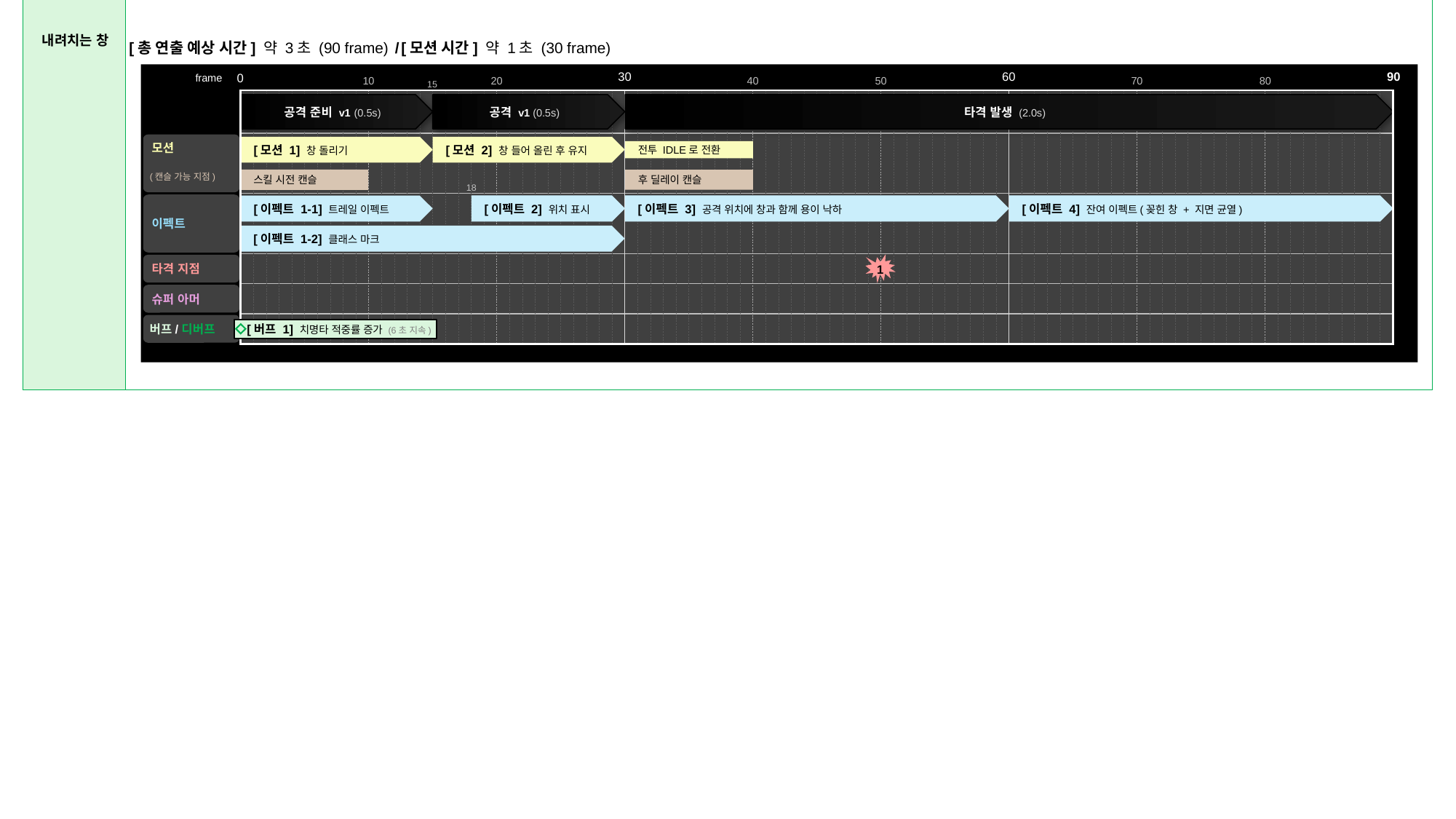

내려치는 창
[총 연출 예상 시간] 약 3초 (90 frame)
/
[모션 시간] 약 1초 (30 frame)

30
60
90
0
frame
70
80
10
20
40
50
15

공격 준비 v1 (0.5s)
공격 v1 (0.5s)
타격 발생 (2.0s)

모션
(캔슬 가능 지점)
[모션 1] 창 돌리기
[모션 2] 창 들어 올린 후 유지
전투 IDLE로 전환
스킬 시전 캔슬
후 딜레이 캔슬
18

이펙트
[이펙트 2] 위치 표시
[이펙트 3] 공격 위치에 창과 함께 용이 낙하
[이펙트 4] 잔여 이펙트(꽂힌 창 + 지면 균열)
[이펙트 1-1] 트레일 이펙트
[이펙트 1-2] 클래스 마크
1

타격 지점

슈퍼 아머

버프/디버프
[버프 1] 치명타 적중률 증가 (6초 지속)